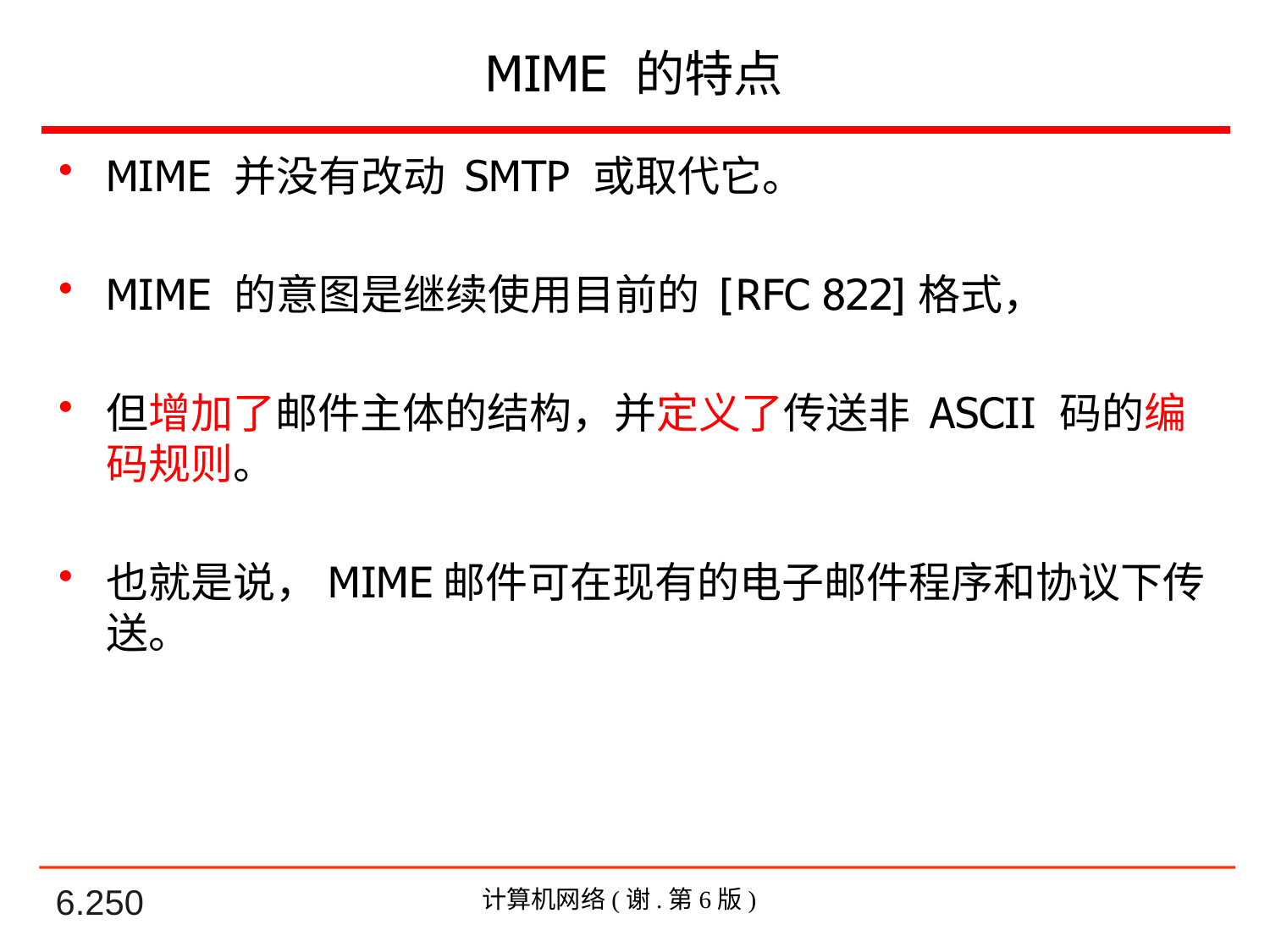

# MIME 的特点
MIME 并没有改动 SMTP 或取代它。

MIME 的意图是继续使用目前的 [RFC 822]格式，

但增加了邮件主体的结构，并定义了传送非 ASCII 码的编码规则。

也就是说，MIME邮件可在现有的电子邮件程序和协议下传送。